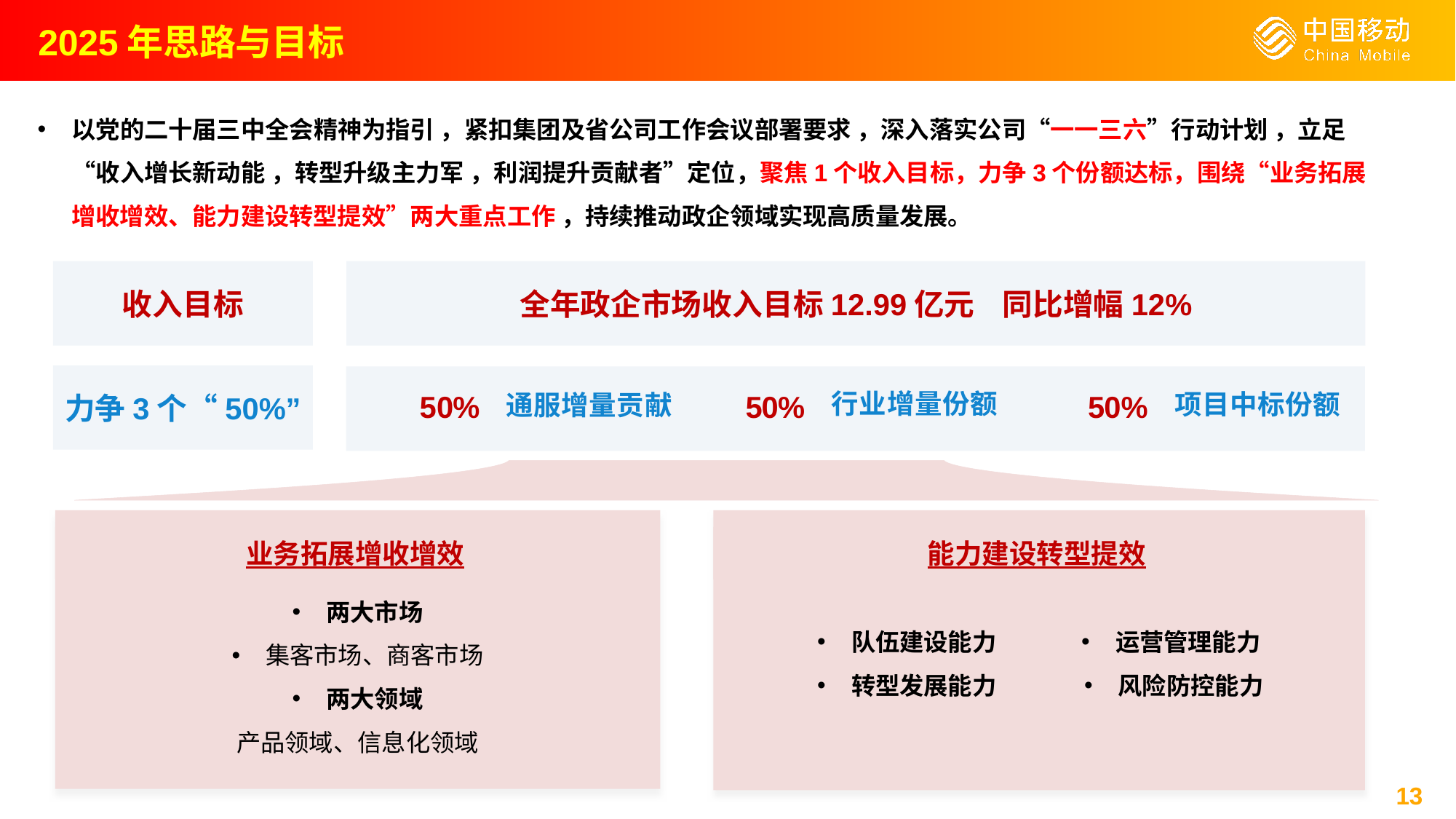

2025年思路与目标
以党的二十届三中全会精神为指引 ，紧扣集团及省公司工作会议部署要求 ，深入落实公司“一一三六”行动计划 ，立足“收入增长新动能 ，转型升级主力军 ，利润提升贡献者”定位，聚焦1个收入目标，力争3个份额达标，围绕“业务拓展增收增效、能力建设转型提效”两大重点工作 ，持续推动政企领域实现高质量发展。

收入目标
全年政企市场收入目标12.99亿元    同比增幅12%
力争3个“50%”

50%

50%

50%
通服增量贡献
行业增量份额

项目中标份额

业务拓展增收增效

能力建设转型提效
两大市场
集客市场、商客市场
两大领域
产品领域、信息化领域

队伍建设能力
转型发展能力

运营管理能力
风险防控能力